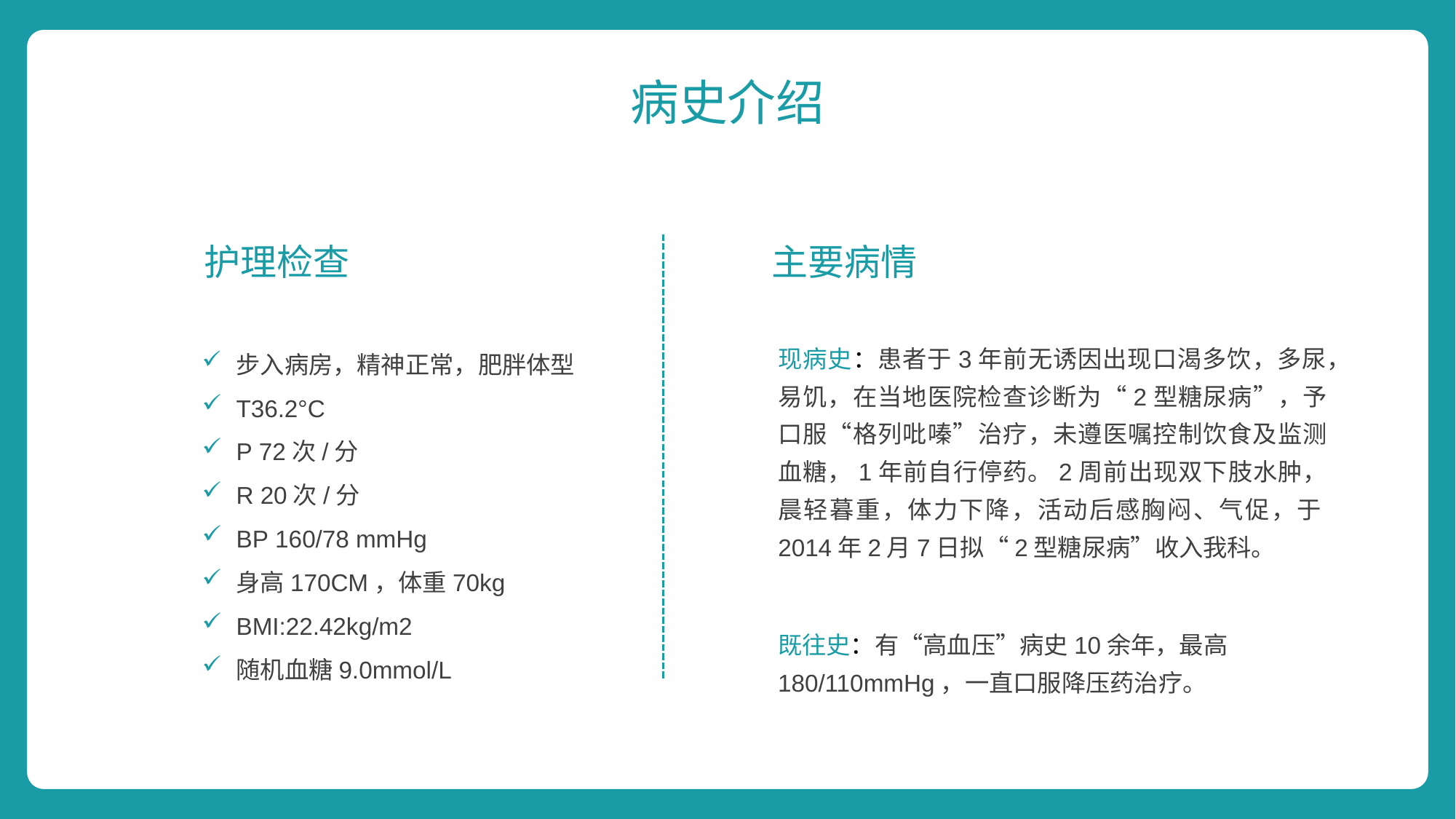

病史介绍
护理检查
主要病情
步入病房，精神正常，肥胖体型
T36.2°C
P 72次/分
R 20次/分
BP 160/78 mmHg
身高170CM，体重70kg
BMI:22.42kg/m2
随机血糖9.0mmol/L
现病史：患者于3年前无诱因出现口渴多饮，多尿，易饥，在当地医院检查诊断为“2型糖尿病”，予口服“格列吡嗪”治疗，未遵医嘱控制饮食及监测血糖，1年前自行停药。2周前出现双下肢水肿，晨轻暮重，体力下降，活动后感胸闷、气促，于2014年2月7日拟“2型糖尿病”收入我科。
既往史：有“高血压”病史10余年，最高180/110mmHg，一直口服降压药治疗。